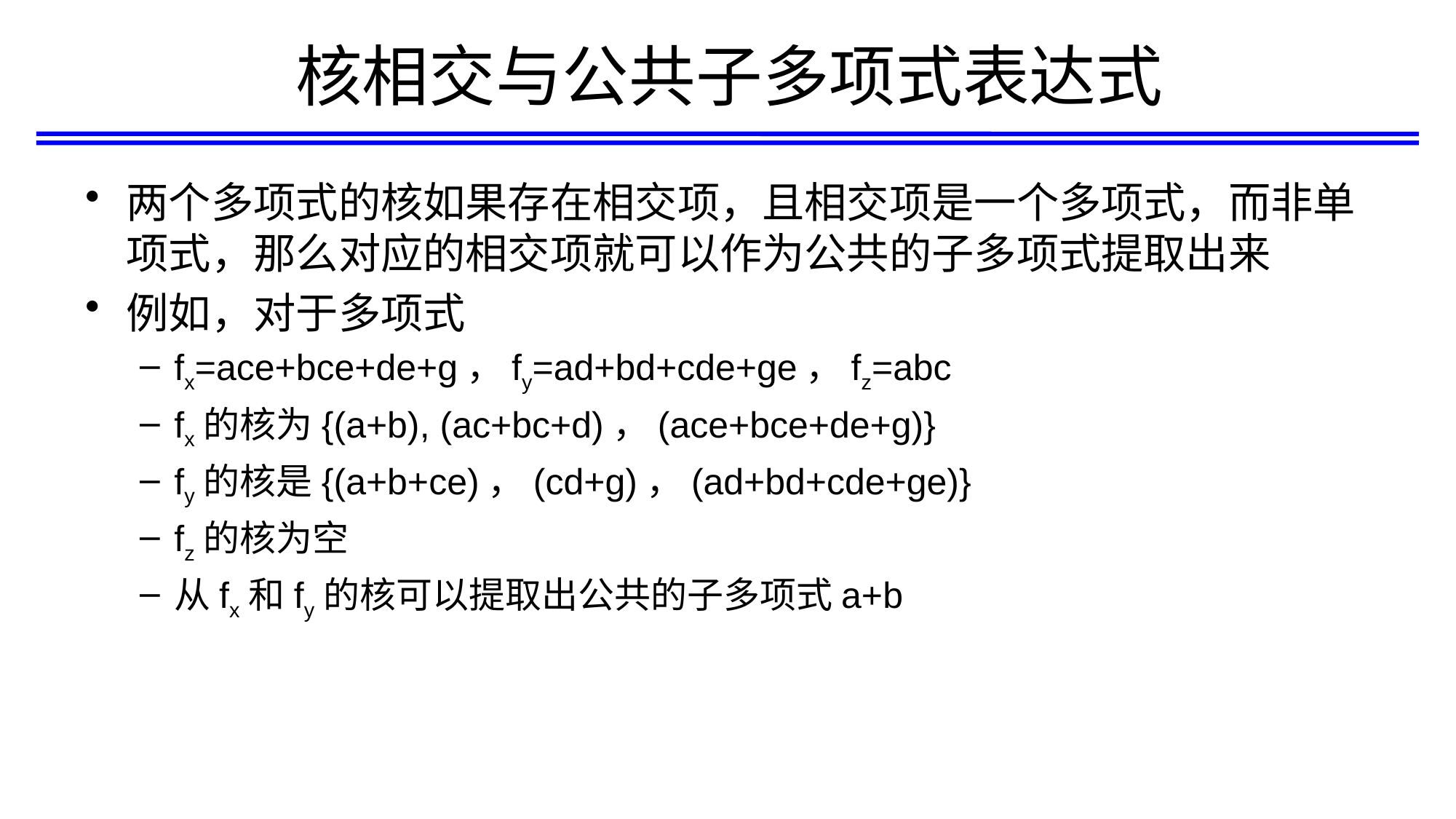

# 核相交与公共子多项式表达式
两个多项式的核如果存在相交项，且相交项是一个多项式，而非单项式，那么对应的相交项就可以作为公共的子多项式提取出来
例如，对于多项式
fx=ace+bce+de+g，fy=ad+bd+cde+ge，fz=abc
fx的核为{(a+b), (ac+bc+d)，(ace+bce+de+g)}
fy的核是{(a+b+ce)，(cd+g)，(ad+bd+cde+ge)}
fz的核为空
从fx和fy的核可以提取出公共的子多项式a+b